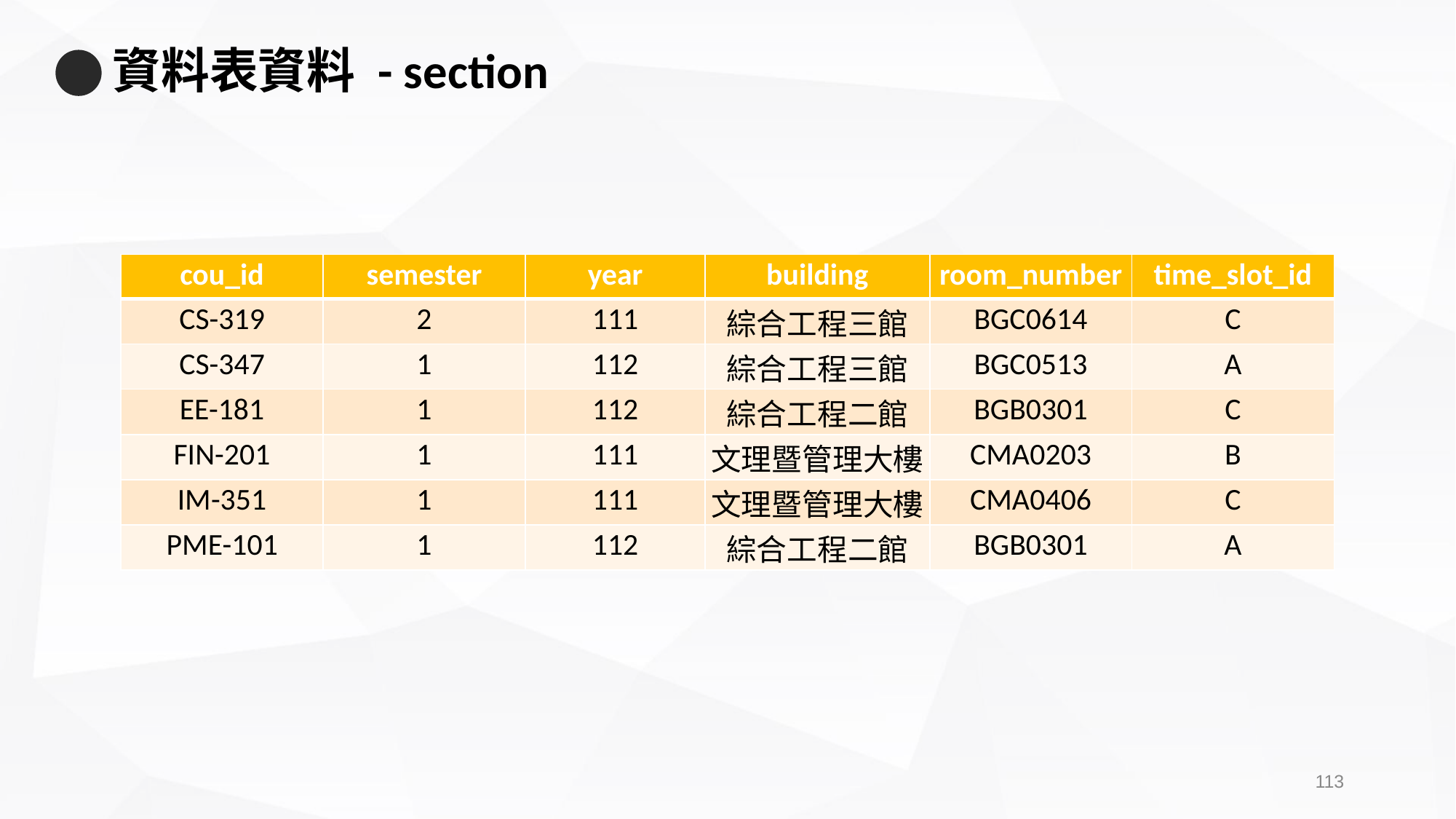

# 資料表資料 - section
| cou\_id | semester | year | building | room\_number | time\_slot\_id |
| --- | --- | --- | --- | --- | --- |
| CS-319 | 2 | 111 | 綜合工程三館 | BGC0614 | C |
| CS-347 | 1 | 112 | 綜合工程三館 | BGC0513 | A |
| EE-181 | 1 | 112 | 綜合工程二館 | BGB0301 | C |
| FIN-201 | 1 | 111 | 文理暨管理大樓 | CMA0203 | B |
| IM-351 | 1 | 111 | 文理暨管理大樓 | CMA0406 | C |
| PME-101 | 1 | 112 | 綜合工程二館 | BGB0301 | A |
113